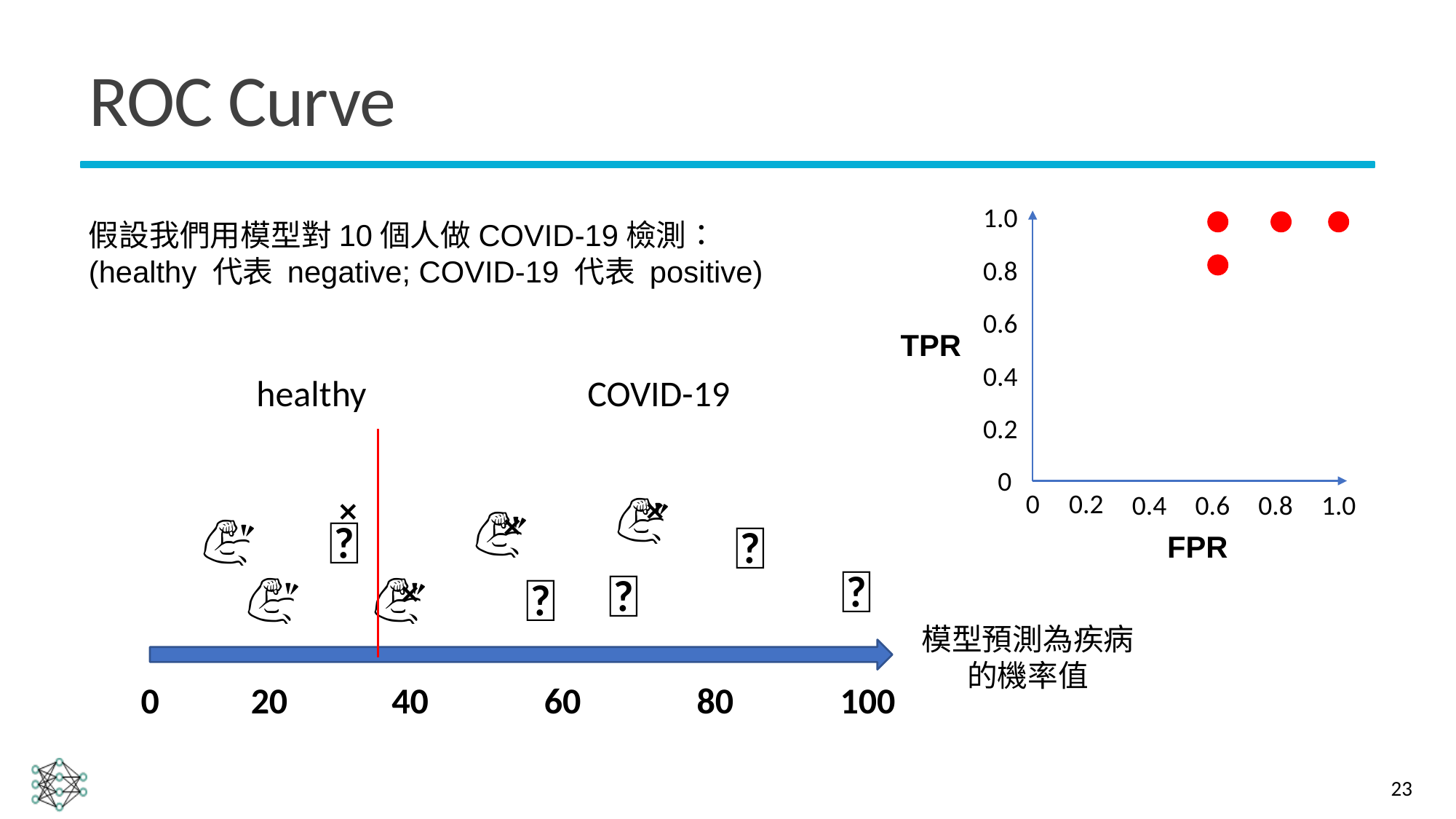

# ROC Curve
1.0
假設我們用模型對10個人做COVID-19檢測：
(healthy 代表 negative; COVID-19 代表 positive)

0.8

0.6
TPR
0.4
healthy
COVID-19
0.2
0
0.2
0
💪
0.4
0.6
0.8
1.0
❌
❌
💪
🦠
💪
🦠
❌
FPR
🦠
🦠
🦠
💪
💪
❌
模型預測為疾病的機率值

0
20
40
60
80
100
23